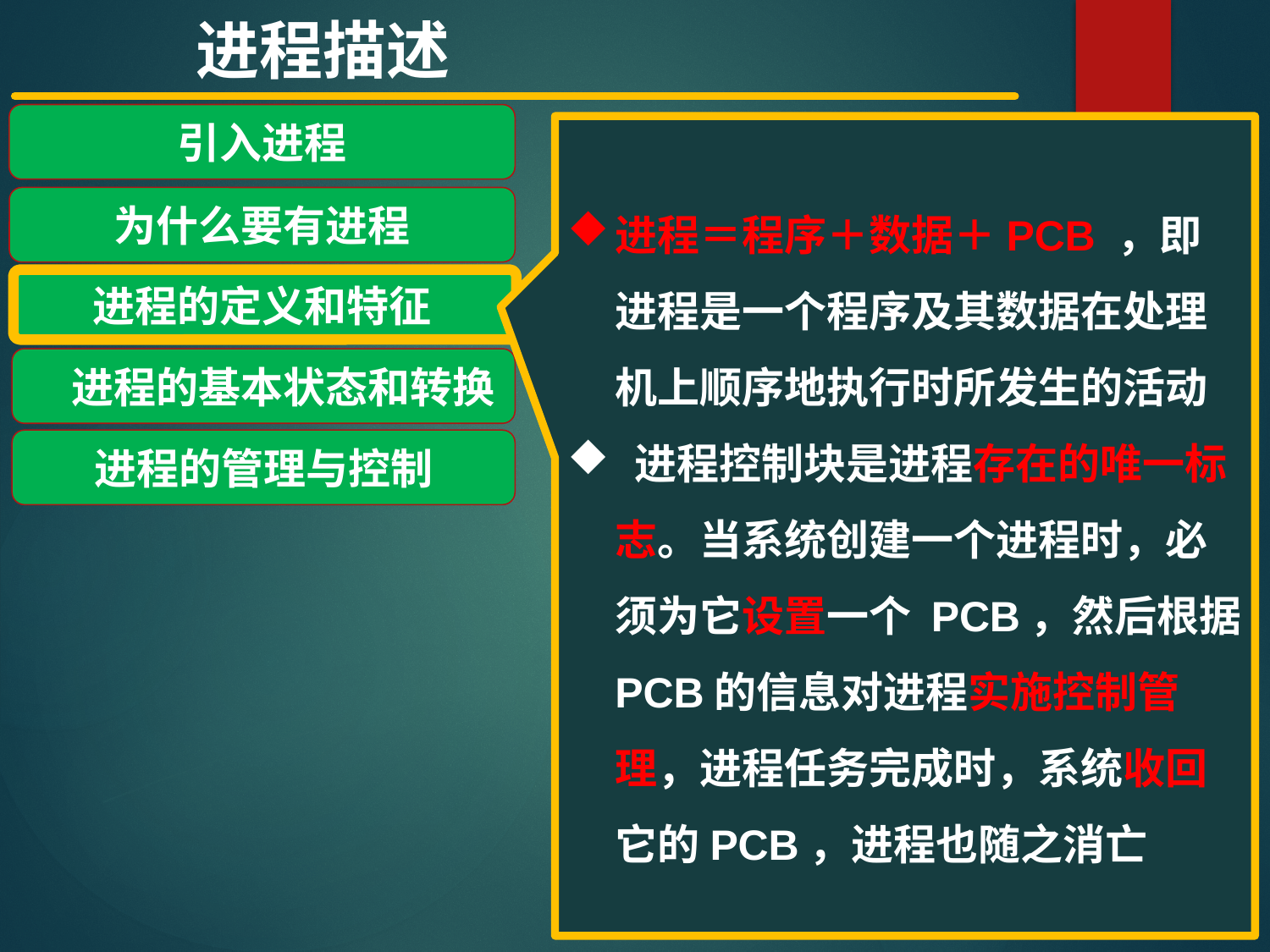

进程描述
引入进程
为什么要有进程
进程的定义和特征
   进程的基本状态和转换
进程的管理与控制
进程＝程序＋数据＋PCB ，即进程是一个程序及其数据在处理机上顺序地执行时所发生的活动
 进程控制块是进程存在的唯一标志。当系统创建一个进程时，必须为它设置一个 PCB，然后根据PCB的信息对进程实施控制管理，进程任务完成时，系统收回它的PCB，进程也随之消亡